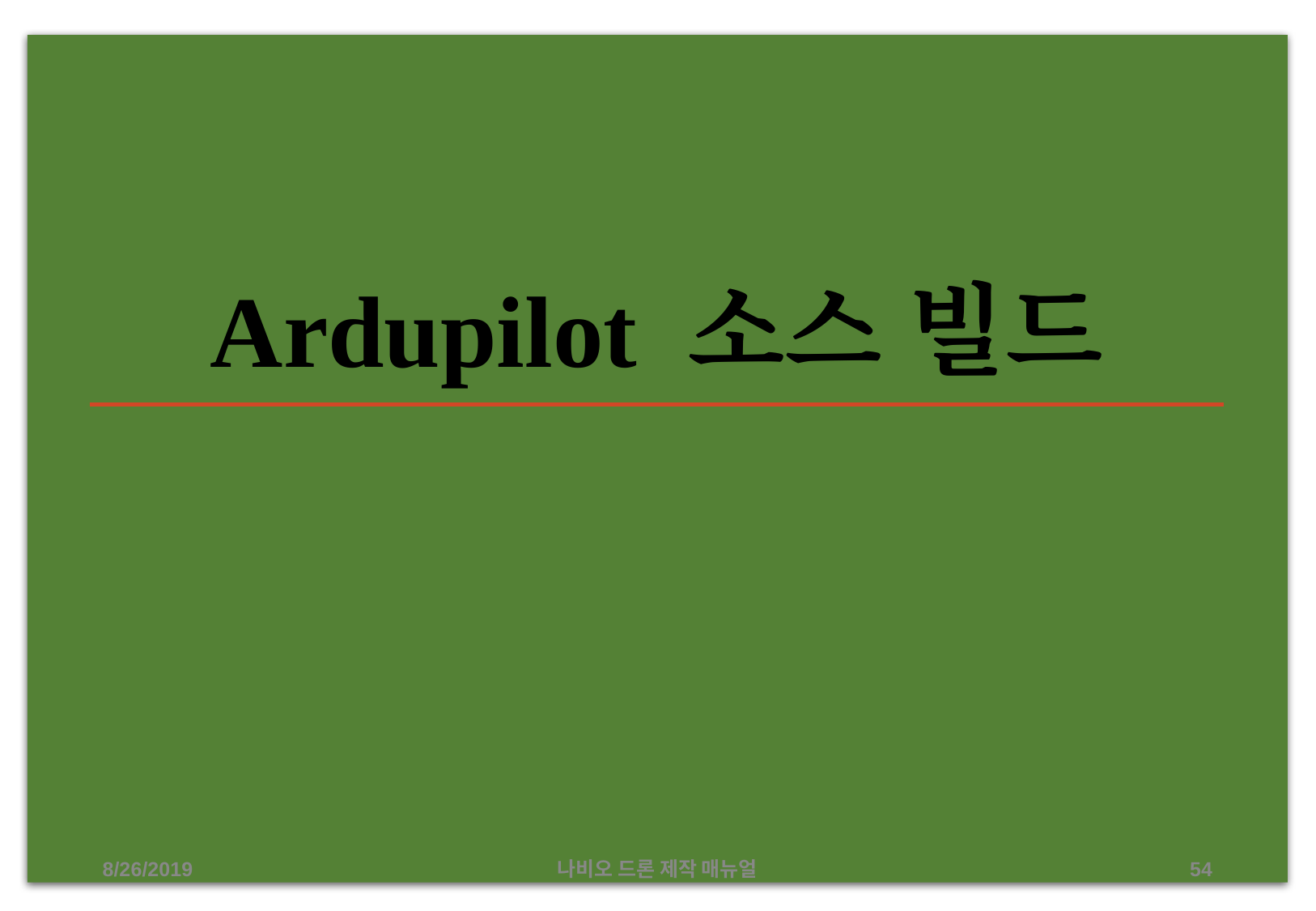

# Ardupilot 소스 빌드

8/26/2019
나비오 드론 제작 매뉴얼
54